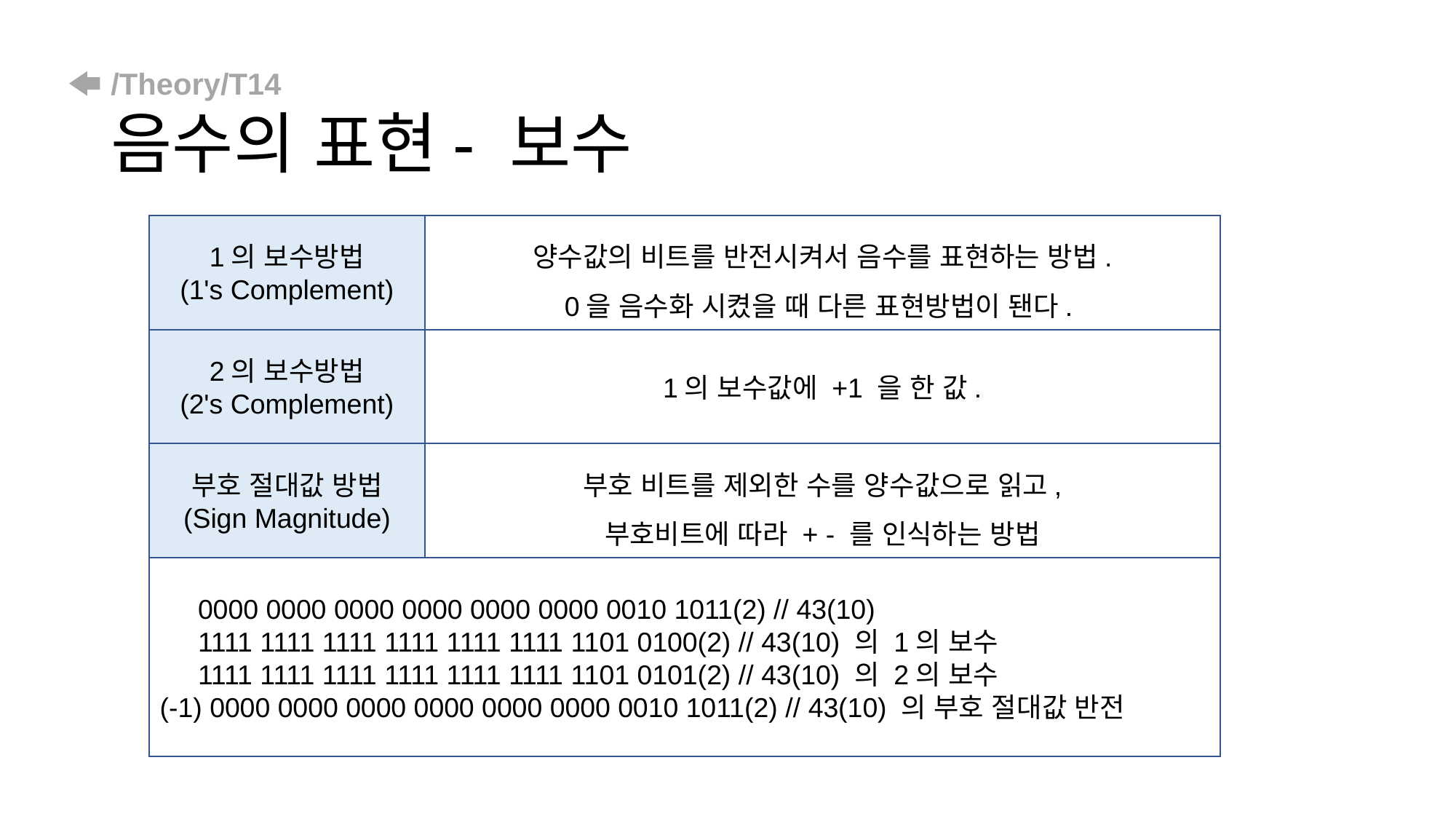

# /Theory/T14 음수의 표현- 보수

1의 보수방법
(1's Complement)
양수값의 비트를 반전시켜서 음수를 표현하는 방법.
0을 음수화 시켰을 때 다른 표현방법이 됀다.
2의 보수방법
(2's Complement)
1의 보수값에 +1 을 한 값.
부호 절대값 방법
(Sign Magnitude)
부호 비트를 제외한 수를 양수값으로 읽고,
부호비트에 따라 + - 를 인식하는 방법
     0000 0000 0000 0000 0000 0000 0010 1011(2) // 43(10)
     1111 1111 1111 1111 1111 1111 1101 0100(2) // 43(10) 의 1의 보수
     1111 1111 1111 1111 1111 1111 1101 0101(2) // 43(10) 의 2의 보수
(-1) 0000 0000 0000 0000 0000 0000 0010 1011(2) // 43(10) 의 부호 절대값 반전